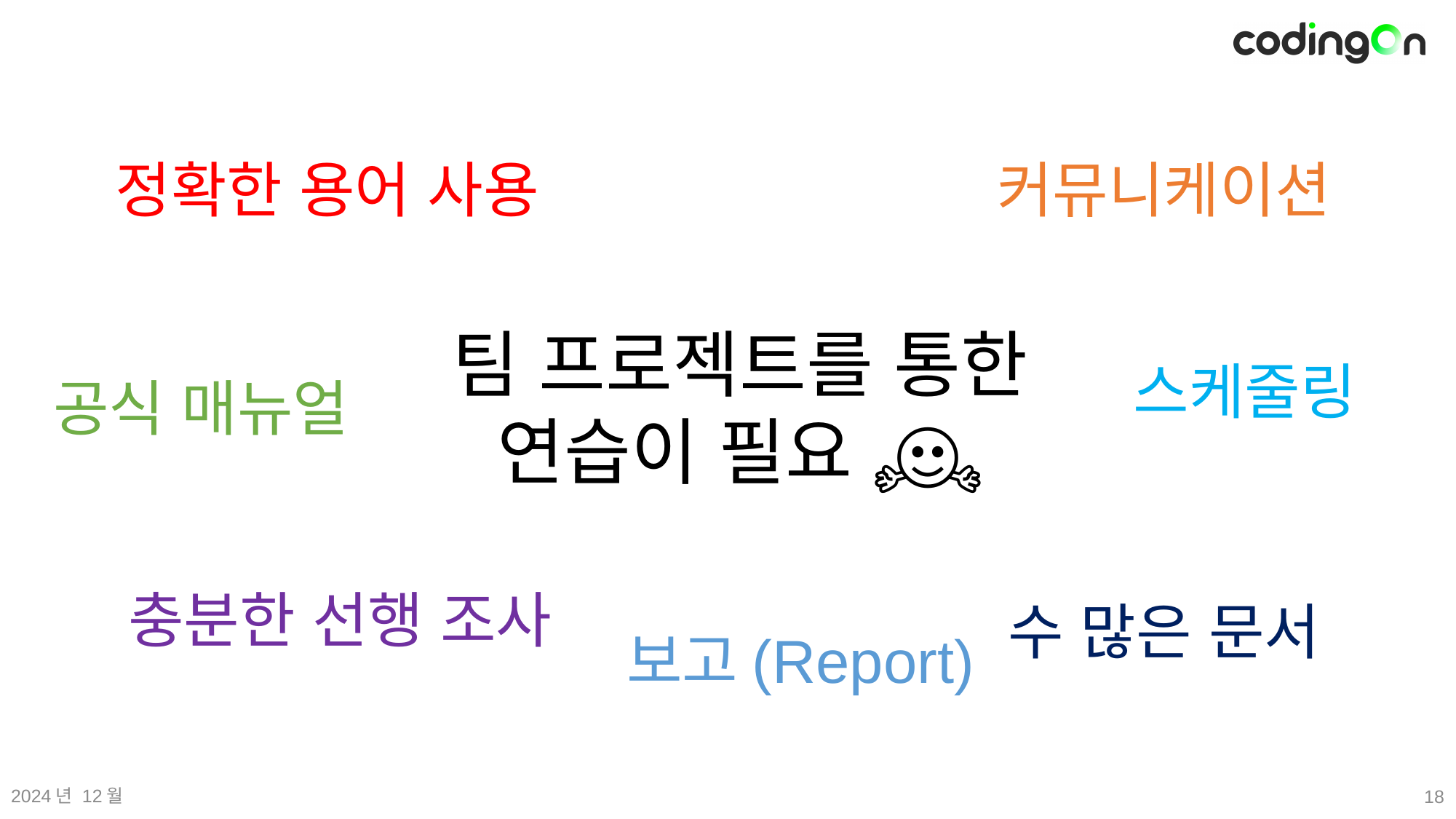

정확한 용어 사용
커뮤니케이션
팀 프로젝트를 통한
연습이 필요 🤗
스케줄링
공식 매뉴얼
충분한 선행 조사
수 많은 문서
보고(Report)
2024년 12월
18